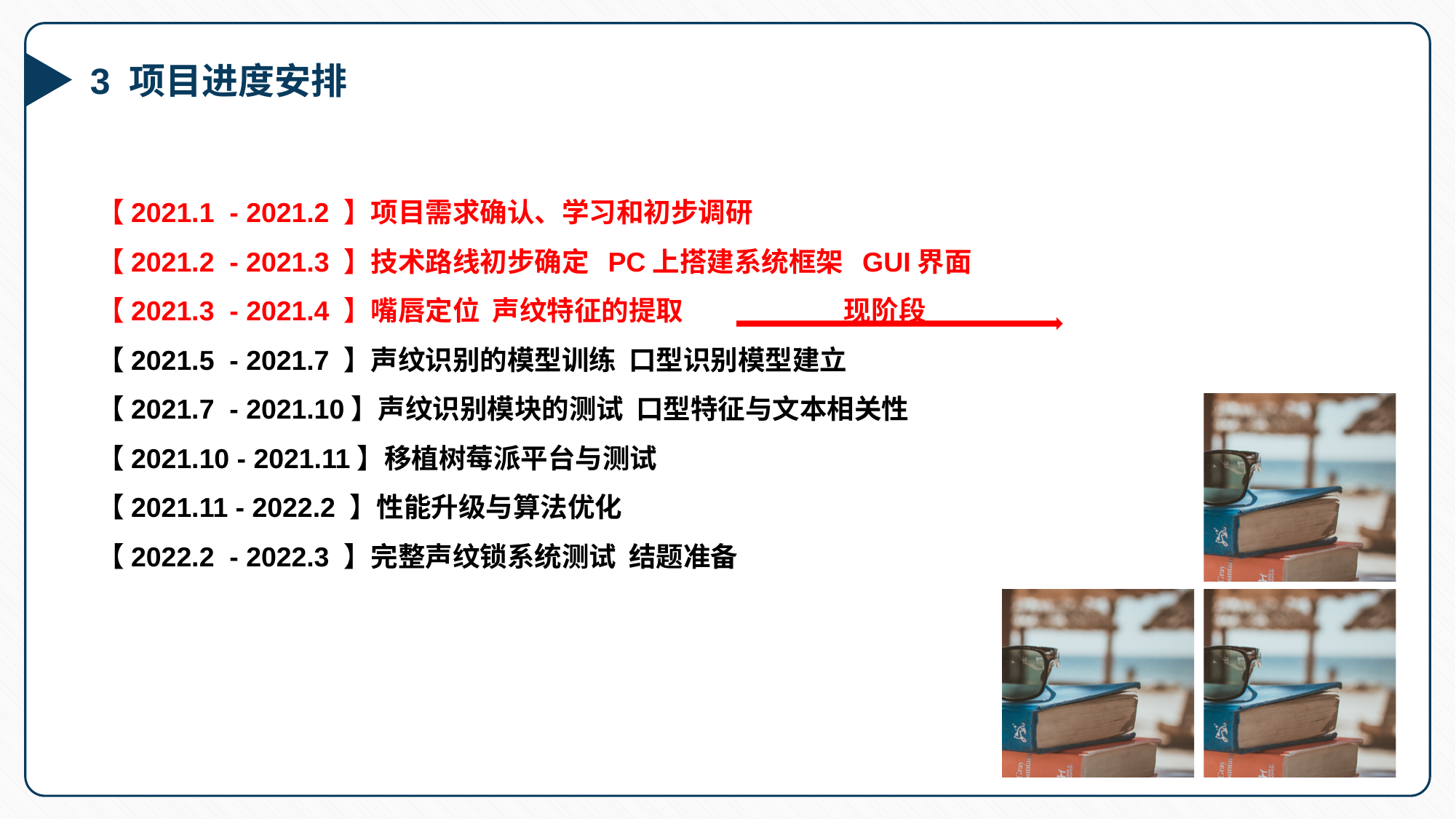

3 项目进度安排

【2021.1  - 2021.2 】项目需求确认、学习和初步调研【2021.2  - 2021.3 】技术路线初步确定  PC上搭建系统框架  GUI界面
【2021.3  - 2021.4 】嘴唇定位  声纹特征的提取                          现阶段
【2021.5  - 2021.7 】声纹识别的模型训练  口型识别模型建立 【2021.7  - 2021.10】声纹识别模块的测试  口型特征与文本相关性【2021.10 - 2021.11】移植树莓派平台与测试【2021.11 - 2022.2 】性能升级与算法优化【2022.2  - 2022.3 】完整声纹锁系统测试  结题准备

3,169